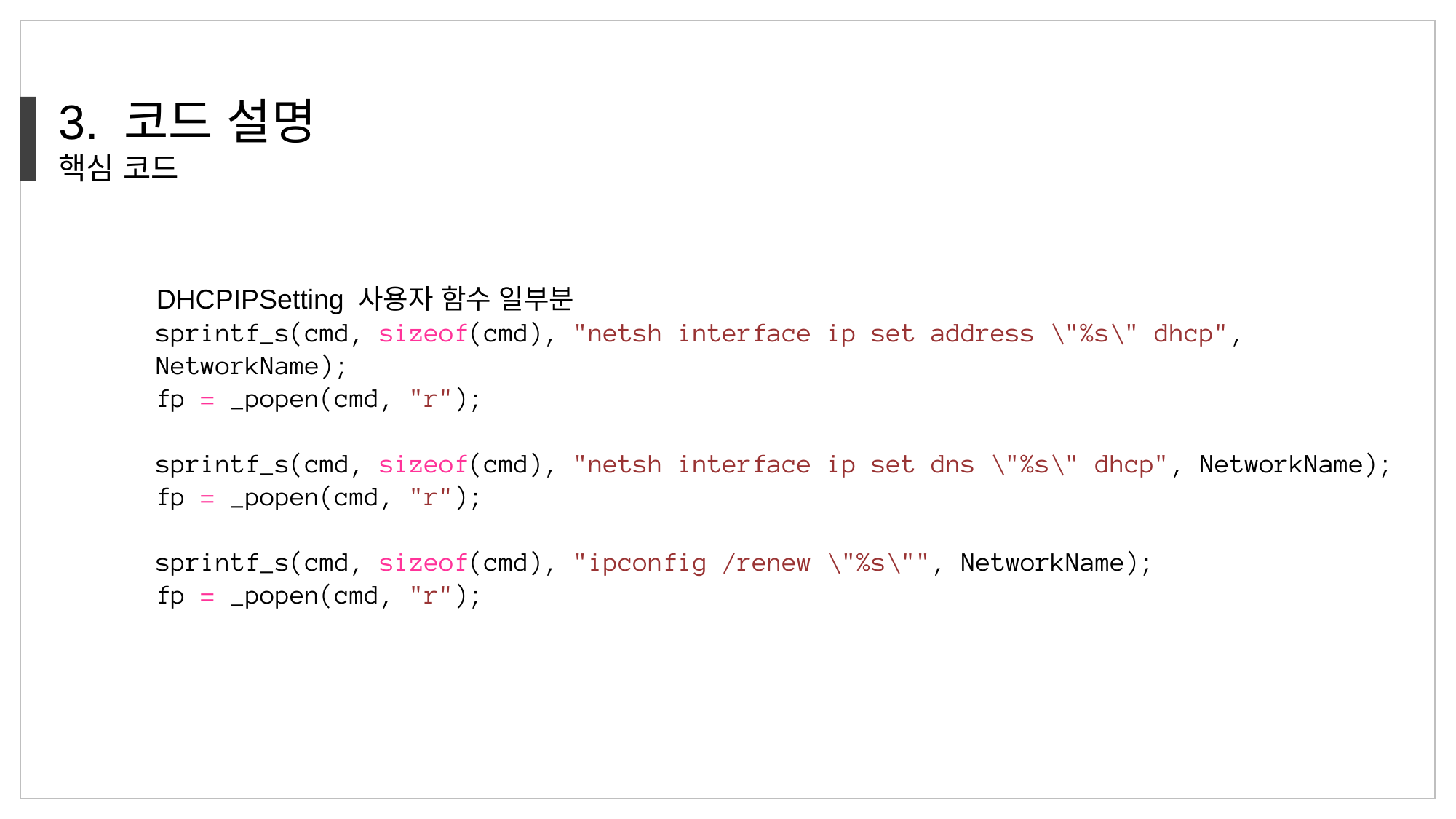

3. 코드 설명
핵심 코드

DHCPIPSetting 사용자 함수 일부분
sprintf_s(cmd, sizeof(cmd), "netsh interface ip set address \"%s\" dhcp", NetworkName);
fp = _popen(cmd, "r");

sprintf_s(cmd, sizeof(cmd), "netsh interface ip set dns \"%s\" dhcp", NetworkName);
fp = _popen(cmd, "r");

sprintf_s(cmd, sizeof(cmd), "ipconfig /renew \"%s\"", NetworkName);
fp = _popen(cmd, "r");